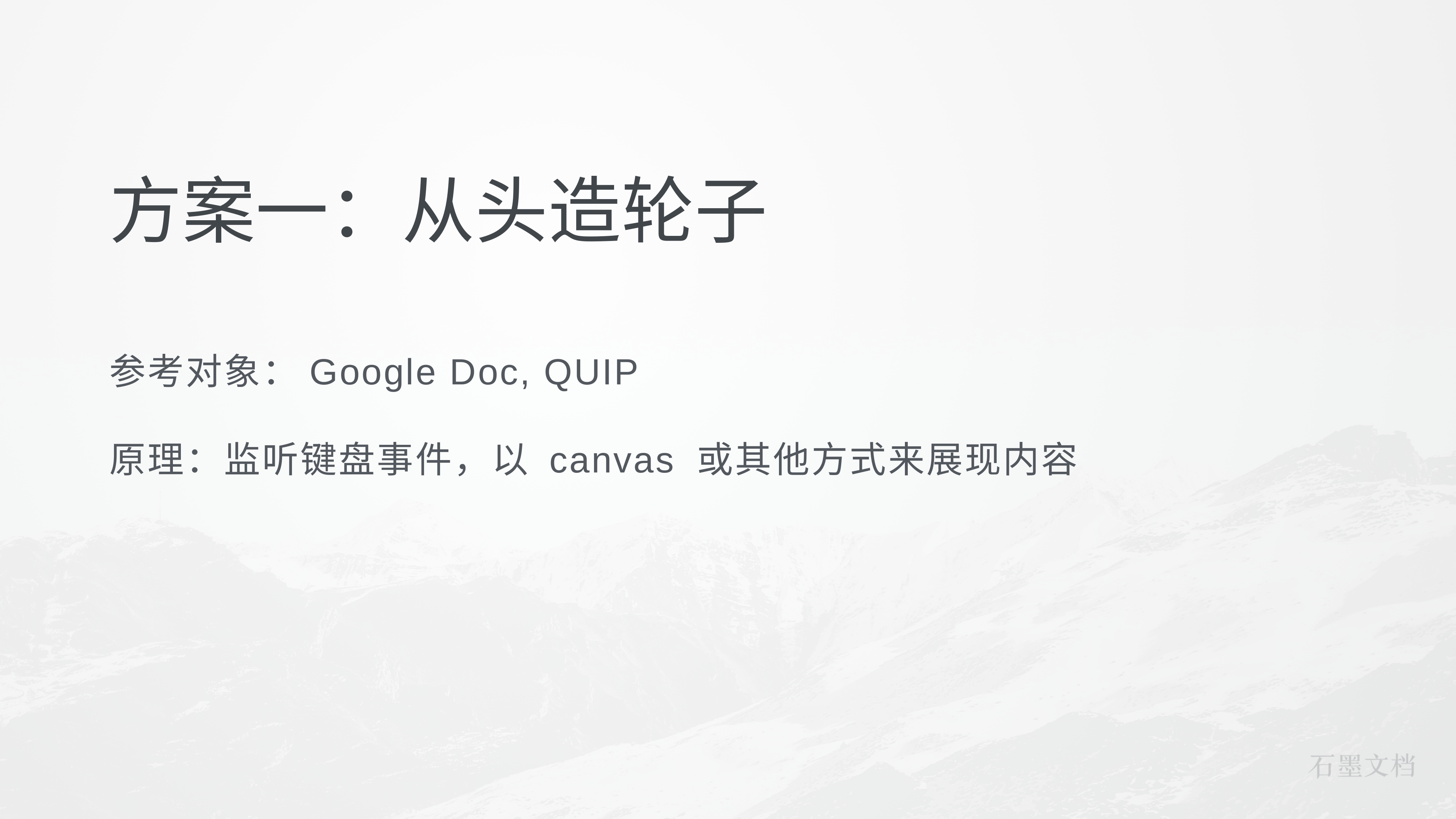

# 方案一：从头造轮子
参考对象：Google Doc, QUIP
原理：监听键盘事件，以 canvas 或其他方式来展现内容